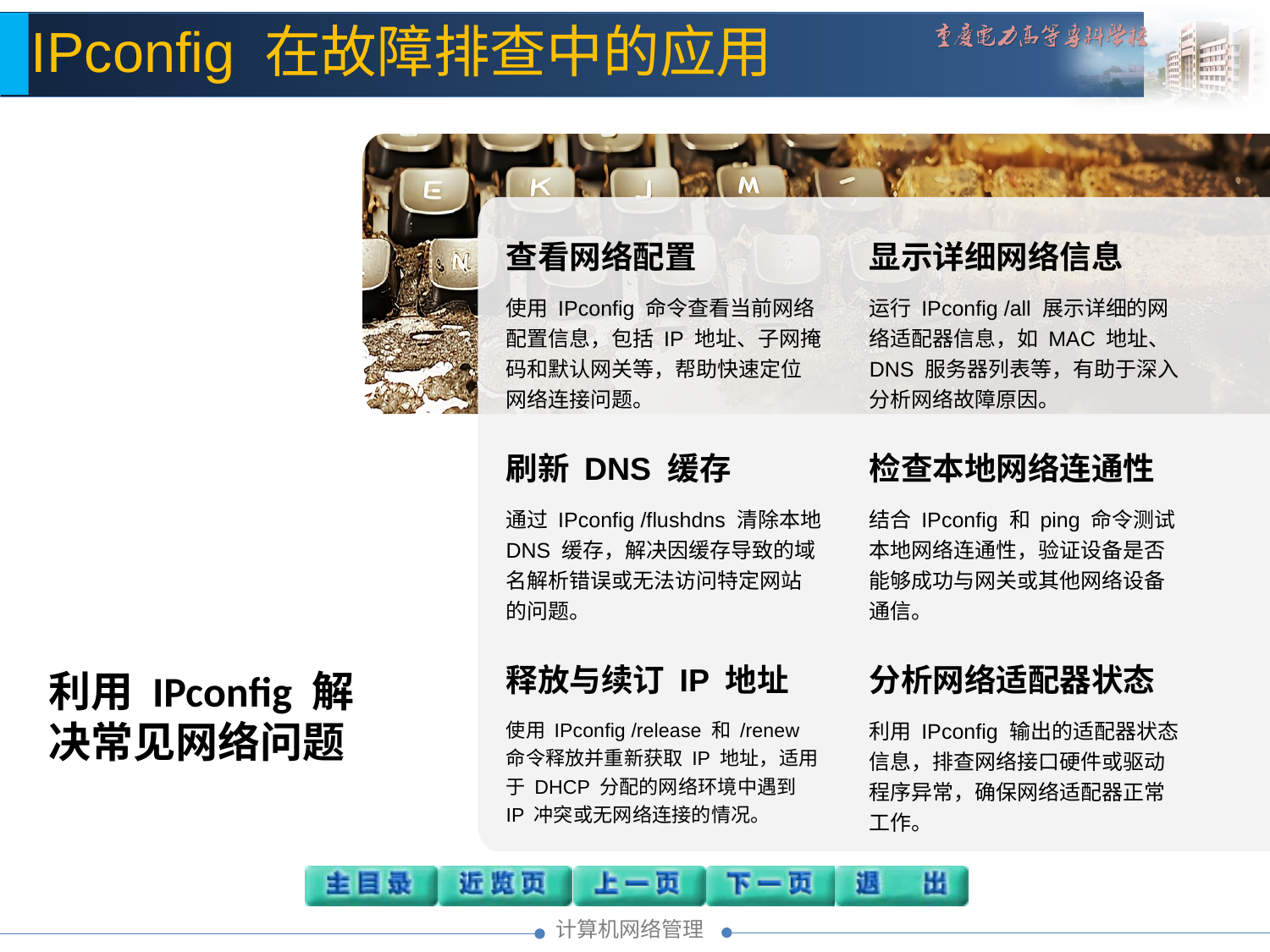

IPconfig 在故障排查中的应用

查看网络配置
使用 IPconfig 命令查看当前网络配置信息，包括 IP 地址、子网掩码和默认网关等，帮助快速定位网络连接问题。
显示详细网络信息
运行 IPconfig /all 展示详细的网络适配器信息，如 MAC 地址、DNS 服务器列表等，有助于深入分析网络故障原因。
刷新 DNS 缓存
通过 IPconfig /flushdns 清除本地 DNS 缓存，解决因缓存导致的域名解析错误或无法访问特定网站的问题。
检查本地网络连通性
结合 IPconfig 和 ping 命令测试本地网络连通性，验证设备是否能够成功与网关或其他网络设备通信。
释放与续订 IP 地址
使用 IPconfig /release 和 /renew 命令释放并重新获取 IP 地址，适用于 DHCP 分配的网络环境中遇到 IP 冲突或无网络连接的情况。
分析网络适配器状态
利用 IPconfig 输出的适配器状态信息，排查网络接口硬件或驱动程序异常，确保网络适配器正常工作。
利用 IPconfig 解决常见网络问题